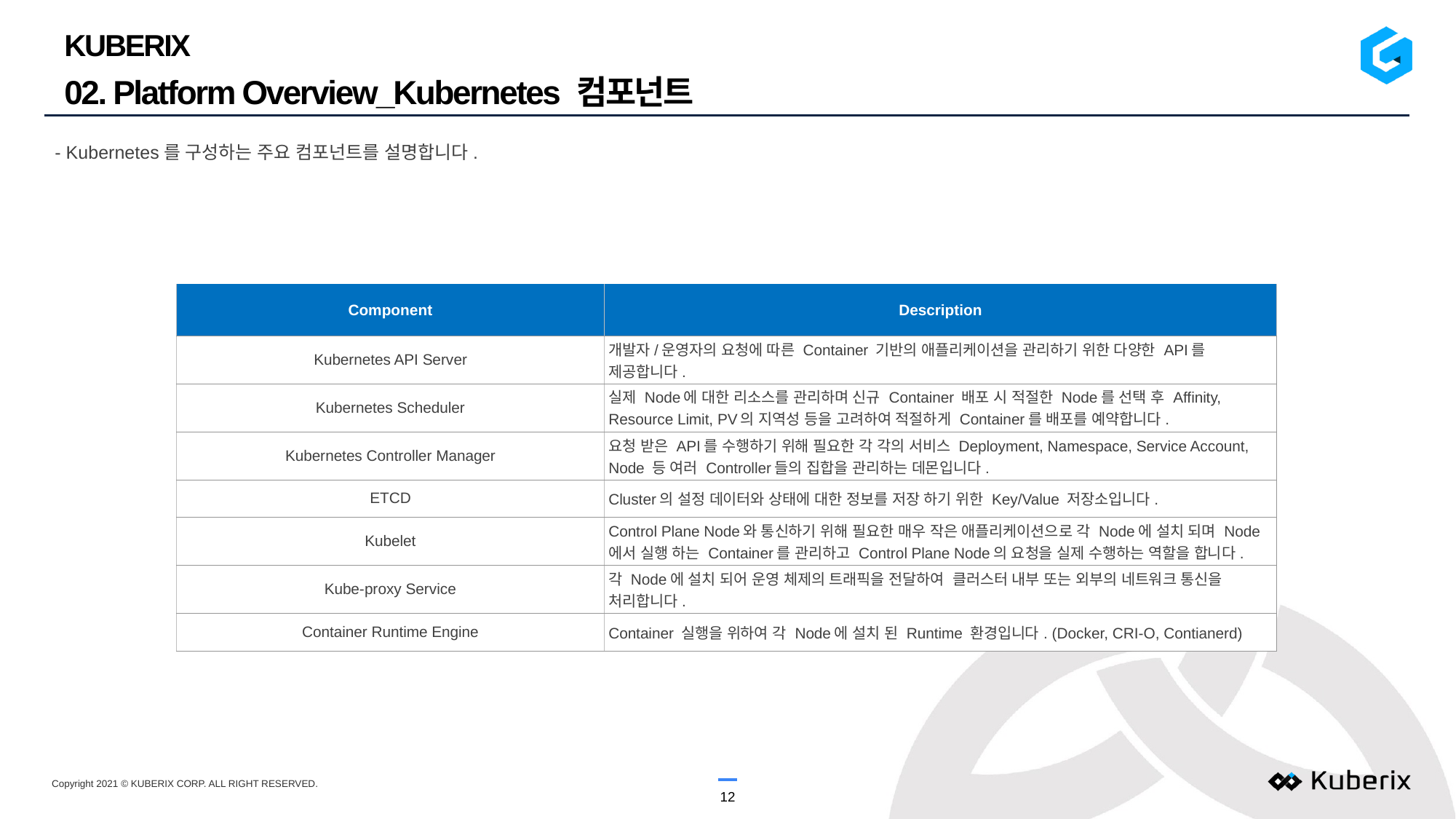

KUBERIX
02. Platform Overview_Kubernetes 컴포넌트
- Kubernetes를 구성하는 주요 컴포넌트를 설명합니다.
| Component | Description |
| --- | --- |
| Kubernetes API Server | 개발자/운영자의 요청에 따른 Container 기반의 애플리케이션을 관리하기 위한 다양한 API를 제공합니다. |
| Kubernetes Scheduler | 실제 Node에 대한 리소스를 관리하며 신규 Container 배포 시 적절한 Node를 선택 후 Affinity, Resource Limit, PV의 지역성 등을 고려하여 적절하게 Container를 배포를 예약합니다. |
| Kubernetes Controller Manager | 요청 받은 API를 수행하기 위해 필요한 각 각의 서비스 Deployment, Namespace, Service Account, Node 등 여러 Controller들의 집합을 관리하는 데몬입니다. |
| ETCD | Cluster의 설정 데이터와 상태에 대한 정보를 저장 하기 위한 Key/Value 저장소입니다. |
| Kubelet | Control Plane Node와 통신하기 위해 필요한 매우 작은 애플리케이션으로 각 Node에 설치 되며 Node에서 실행 하는 Container를 관리하고 Control Plane Node의 요청을 실제 수행하는 역할을 합니다. |
| Kube-proxy Service | 각 Node에 설치 되어 운영 체제의 트래픽을 전달하여 클러스터 내부 또는 외부의 네트워크 통신을 처리합니다. |
| Container Runtime Engine | Container 실행을 위하여 각 Node에 설치 된 Runtime 환경입니다. (Docker, CRI-O, Contianerd) |